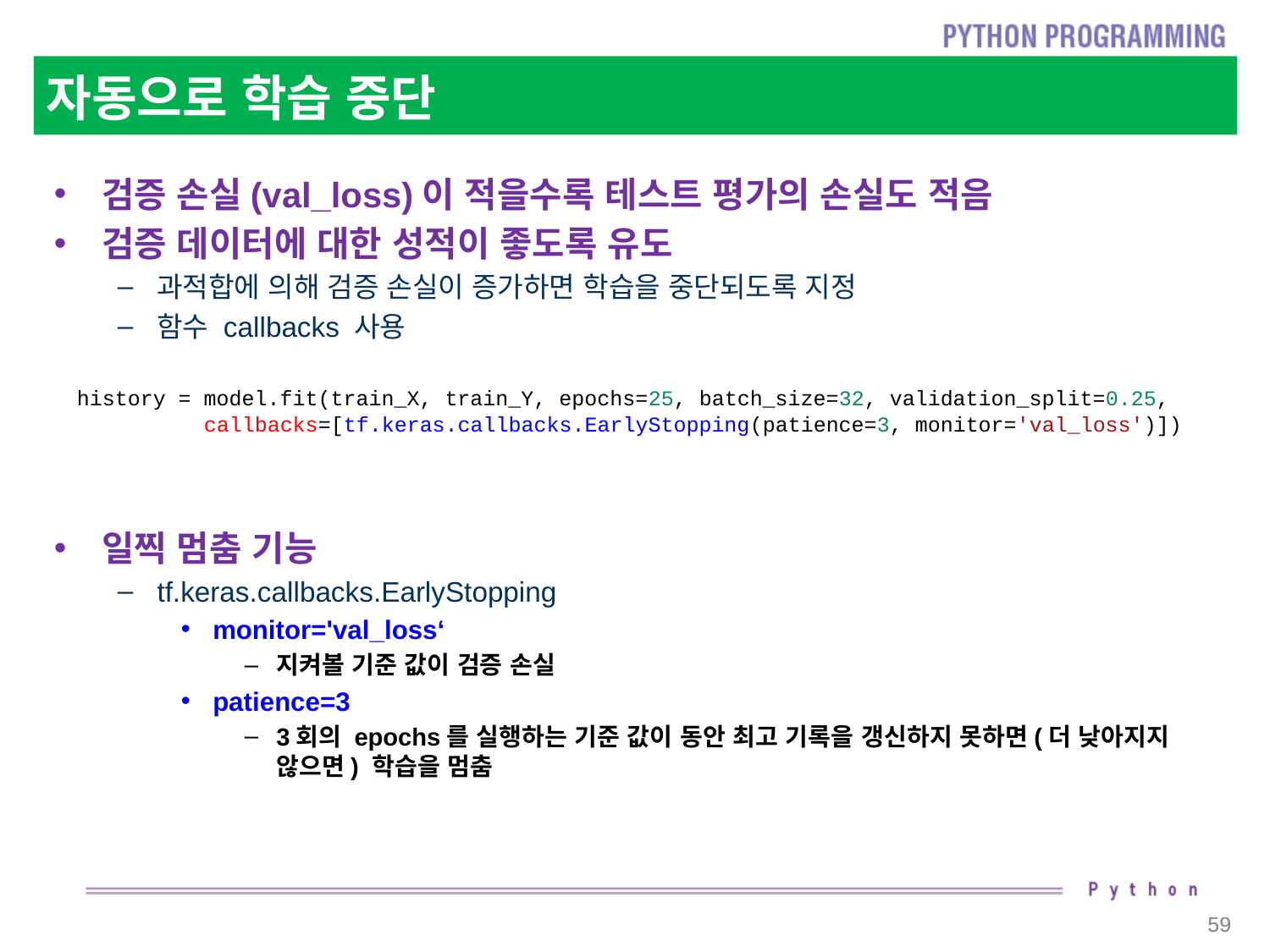

# 자동으로 학습 중단
검증 손실(val_loss)이 적을수록 테스트 평가의 손실도 적음
검증 데이터에 대한 성적이 좋도록 유도
과적합에 의해 검증 손실이 증가하면 학습을 중단되도록 지정
함수 callbacks 사용

일찍 멈춤 기능
tf.keras.callbacks.EarlyStopping
monitor='val_loss‘
지켜볼 기준 값이 검증 손실
patience=3
3회의 epochs를 실행하는 기준 값이 동안 최고 기록을 갱신하지 못하면(더 낮아지지 않으면) 학습을 멈춤

history = model.fit(train_X, train_Y, epochs=25, batch_size=32, validation_split=0.25,
          callbacks=[tf.keras.callbacks.EarlyStopping(patience=3, monitor='val_loss')])
59